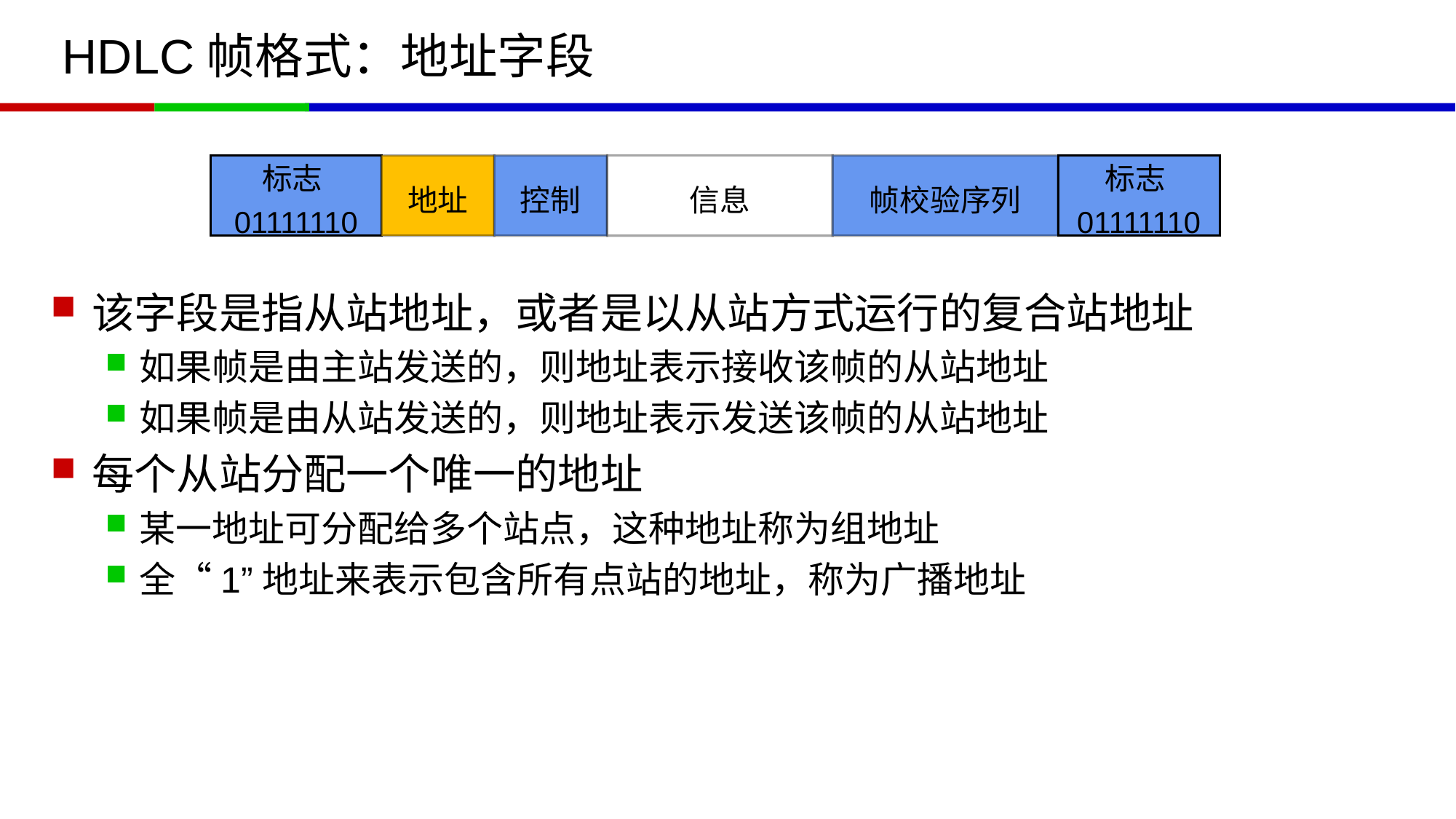

# HDLC帧格式：地址字段
标志01111110
地址
控制
信息
帧校验序列
标志01111110
该字段是指从站地址，或者是以从站方式运行的复合站地址
如果帧是由主站发送的，则地址表示接收该帧的从站地址
如果帧是由从站发送的，则地址表示发送该帧的从站地址
每个从站分配一个唯一的地址
某一地址可分配给多个站点，这种地址称为组地址
全“1”地址来表示包含所有点站的地址，称为广播地址
94